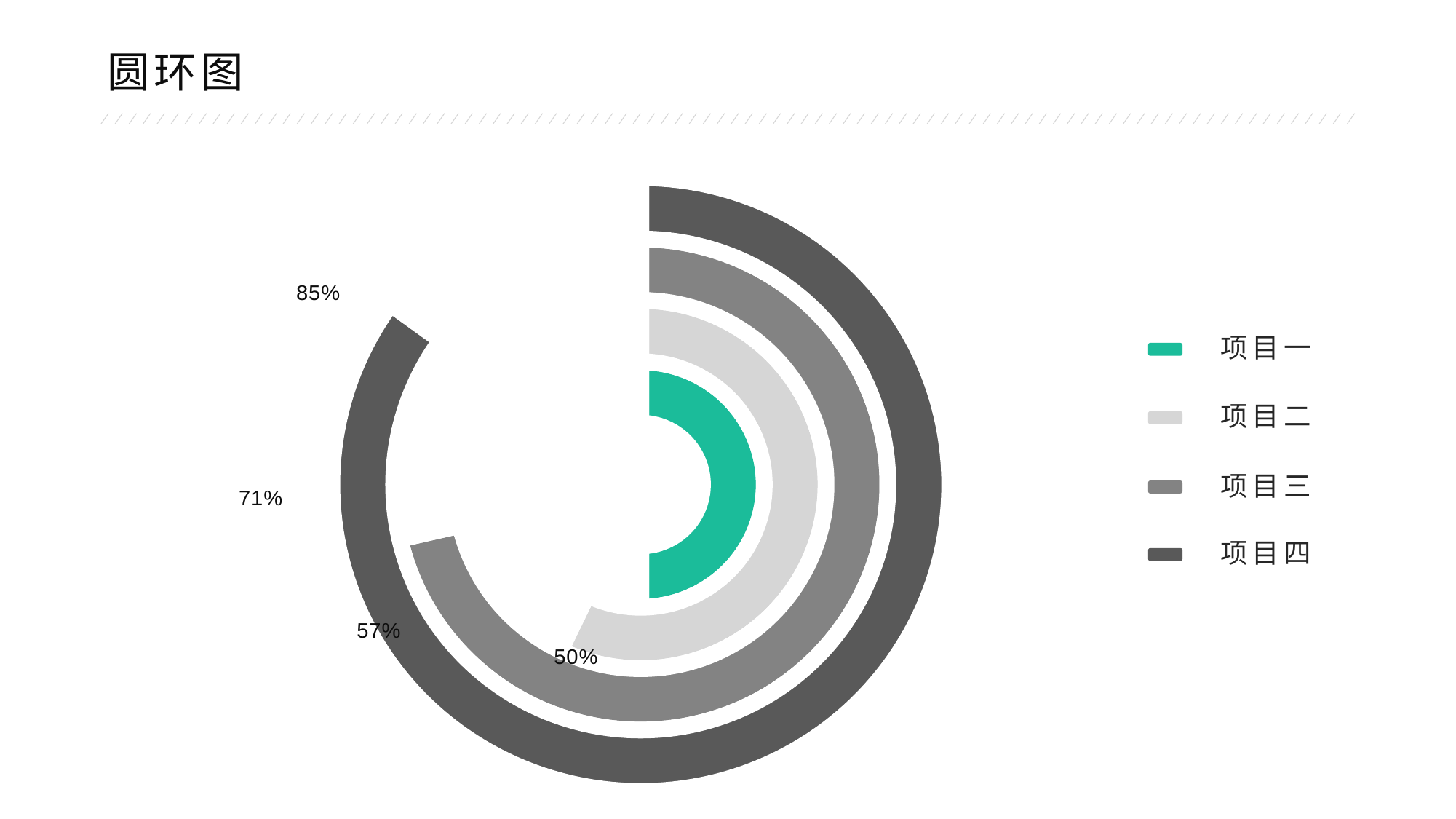

圆环图

### Chart

| Category | 项目一 | 项目二 | 项目三 | 项目四 |
|---|---|---|---|---|
| 第一季度 | 11.0 | 8.0 | 10.0 | 6.8 |
| 第二季度 | 11.0 | 6.0 | 4.0 | 1.2 |
项目一

项目二

项目三

项目四